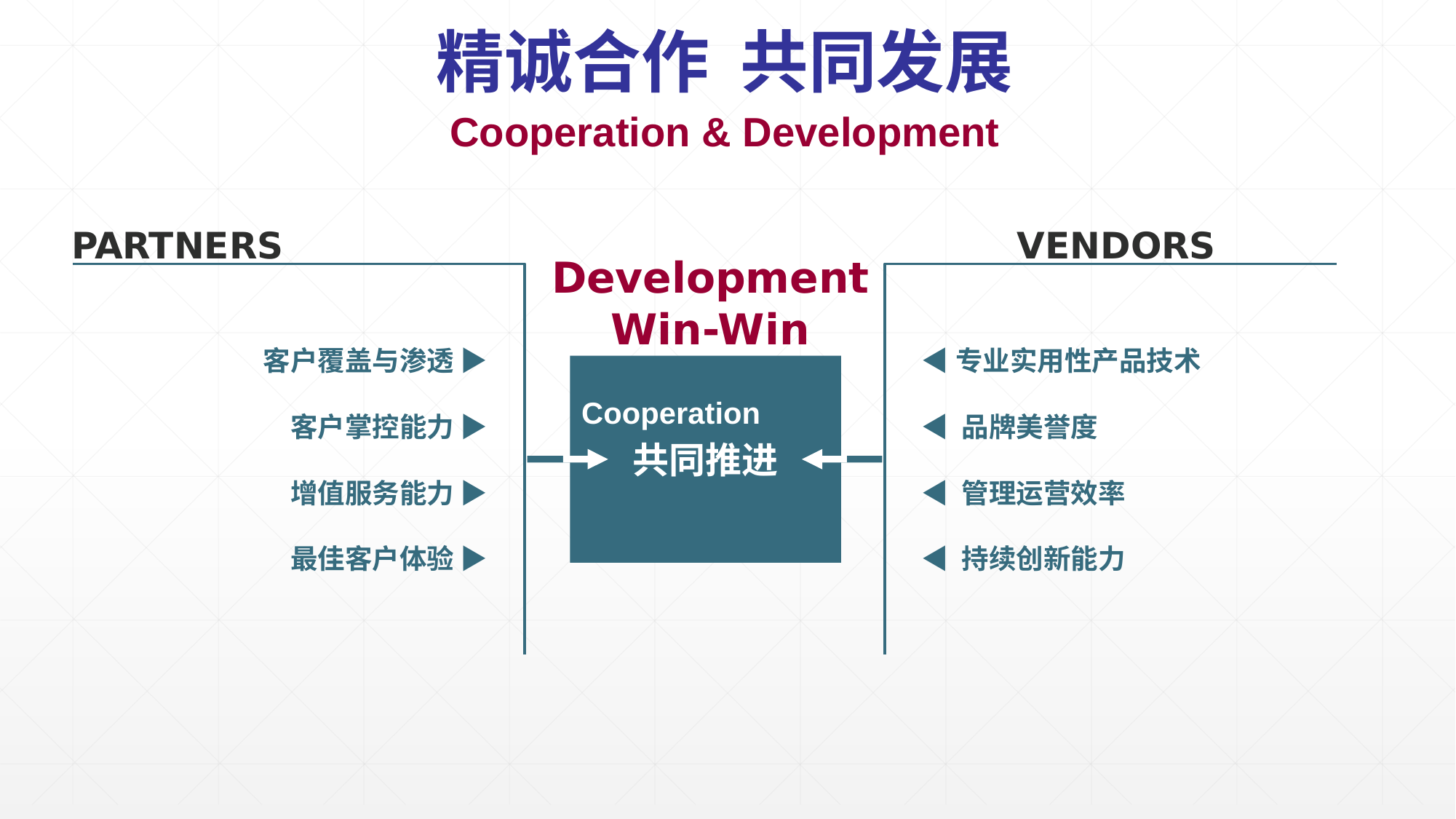

精诚合作  共同发展
Cooperation & Development
PARTNERS
VENDORS
Development
Win-Win

客户覆盖与渗透 ▶
客户掌控能力 ▶
增值服务能力 ▶
最佳客户体验 ▶
◀专业实用性产品技术
◀ 品牌美誉度
◀ 管理运营效率
◀ 持续创新能力
共同推进
Cooperation